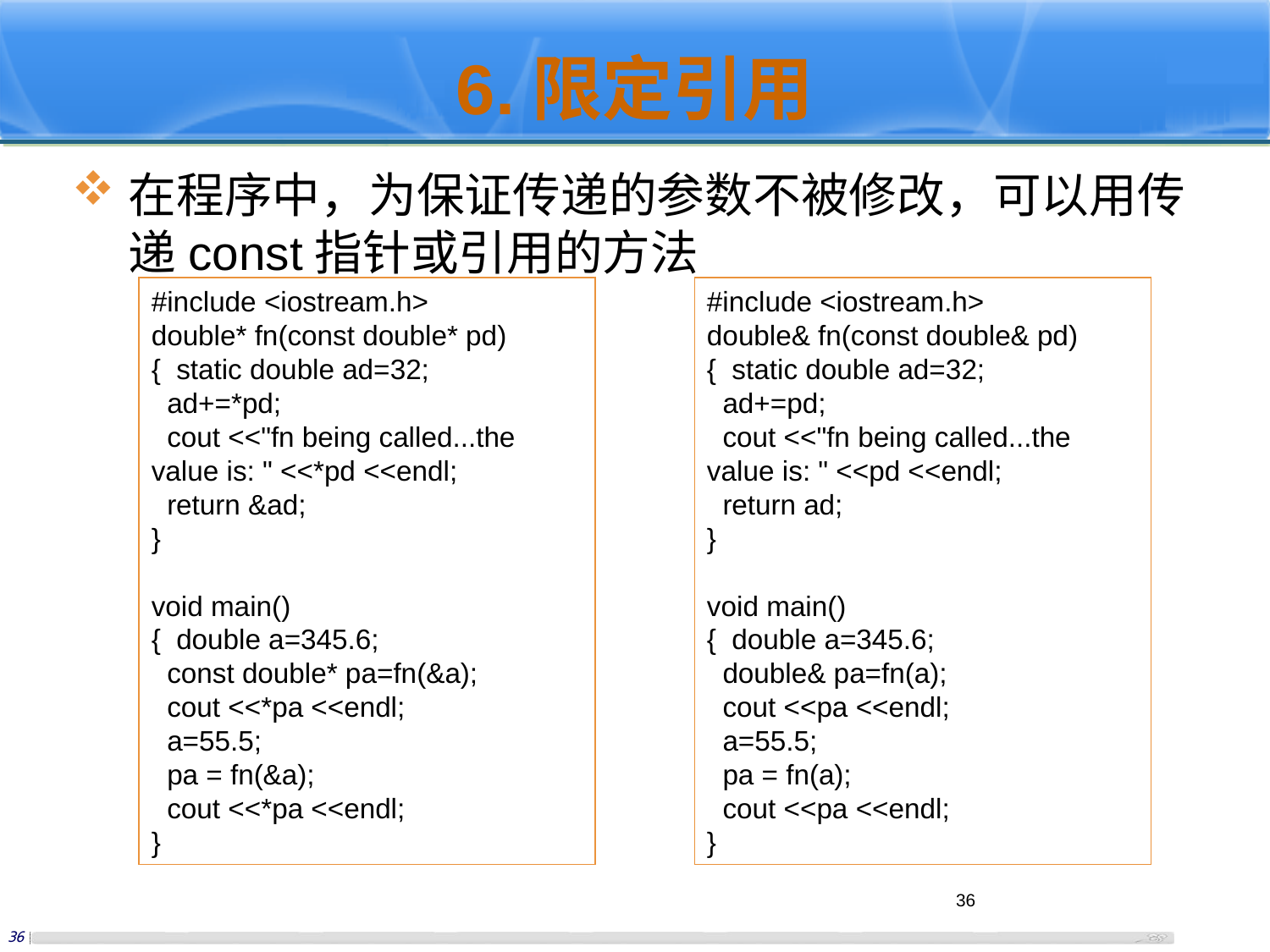

# 6.限定引用
在程序中，为保证传递的参数不被修改，可以用传递const指针或引用的方法

#include <iostream.h>
double* fn(const double* pd)
{  static double ad=32;
  ad+=*pd;
  cout <<"fn being called...the value is: " <<*pd <<endl;
  return &ad;
}

void main()
{  double a=345.6;
  const double* pa=fn(&a);
  cout <<*pa <<endl;
  a=55.5;
  pa = fn(&a);
  cout <<*pa <<endl;
}
#include <iostream.h>
double& fn(const double& pd)
{  static double ad=32;
  ad+=pd;
  cout <<"fn being called...the value is: " <<pd <<endl;
  return ad;
}

void main()
{  double a=345.6;
  double& pa=fn(a);
  cout <<pa <<endl;
  a=55.5;
  pa = fn(a);
  cout <<pa <<endl;
}
36